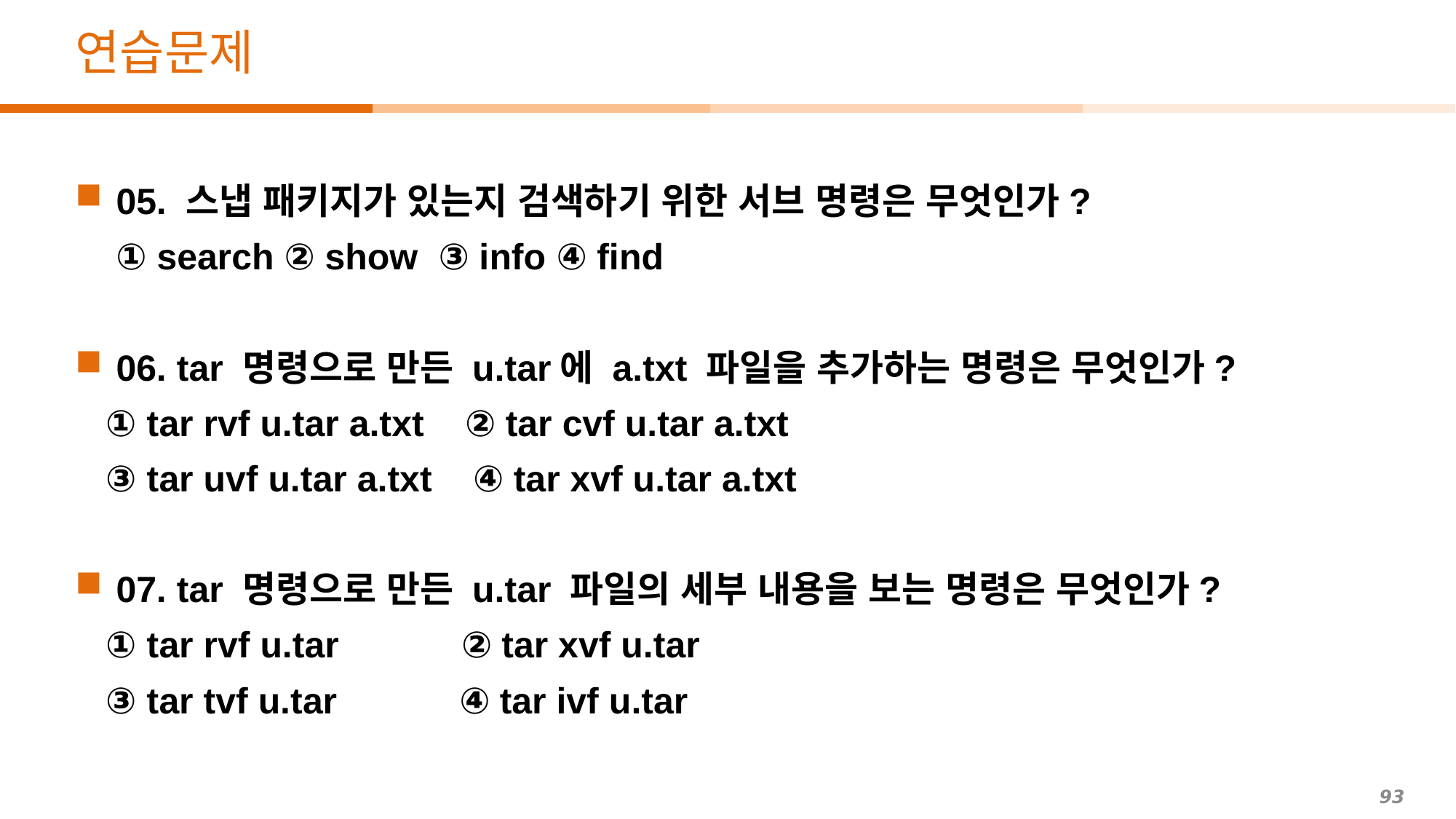

# 연습문제

05. 스냅 패키지가 있는지 검색하기 위한 서브 명령은 무엇인가?
    ① search ② show  ③ info ④ find

06. tar 명령으로 만든 u.tar에 a.txt 파일을 추가하는 명령은 무엇인가?
   ① tar rvf u.tar a.txt    ② tar cvf u.tar a.txt
   ③ tar uvf u.tar a.txt    ④ tar xvf u.tar a.txt

07. tar 명령으로 만든 u.tar 파일의 세부 내용을 보는 명령은 무엇인가?
   ① tar rvf u.tar            ② tar xvf u.tar
   ③ tar tvf u.tar            ④ tar ivf u.tar